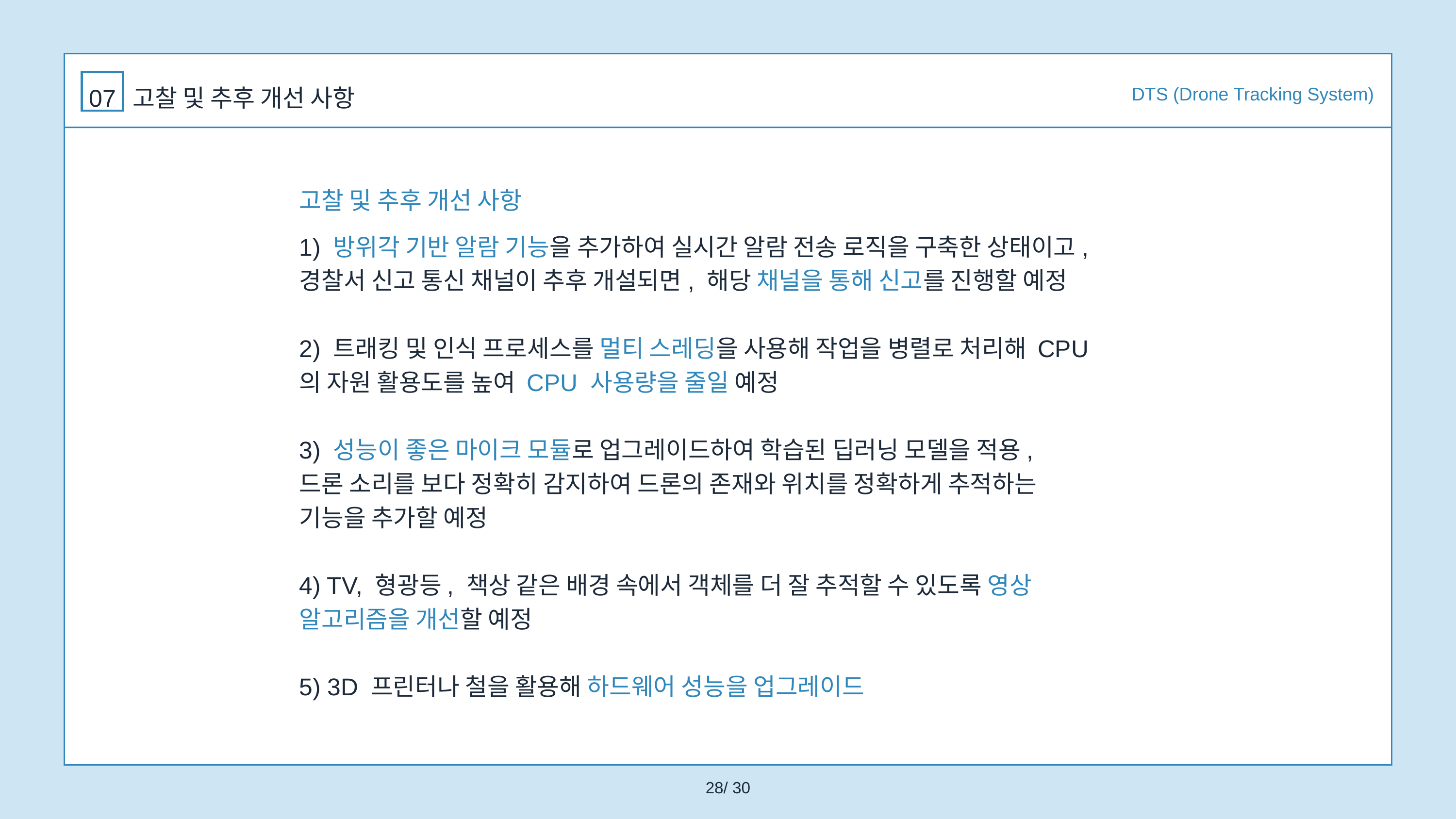

DTS (Drone Tracking System)
07
고찰 및 추후 개선 사항

고찰 및 추후 개선 사항
1) 방위각 기반 알람 기능을 추가하여 실시간 알람 전송 로직을 구축한 상태이고, 경찰서 신고 통신 채널이 추후 개설되면, 해당 채널을 통해 신고를 진행할 예정

2) 트래킹 및 인식 프로세스를 멀티 스레딩을 사용해 작업을 병렬로 처리해 CPU의 자원 활용도를 높여 CPU 사용량을 줄일 예정

3) 성능이 좋은 마이크 모듈로 업그레이드하여 학습된 딥러닝 모델을 적용, 드론 소리를 보다 정확히 감지하여 드론의 존재와 위치를 정확하게 추적하는 기능을 추가할 예정

4) TV, 형광등, 책상 같은 배경 속에서 객체를 더 잘 추적할 수 있도록 영상 알고리즘을 개선할 예정

5) 3D 프린터나 철을 활용해 하드웨어 성능을 업그레이드
28/ 30